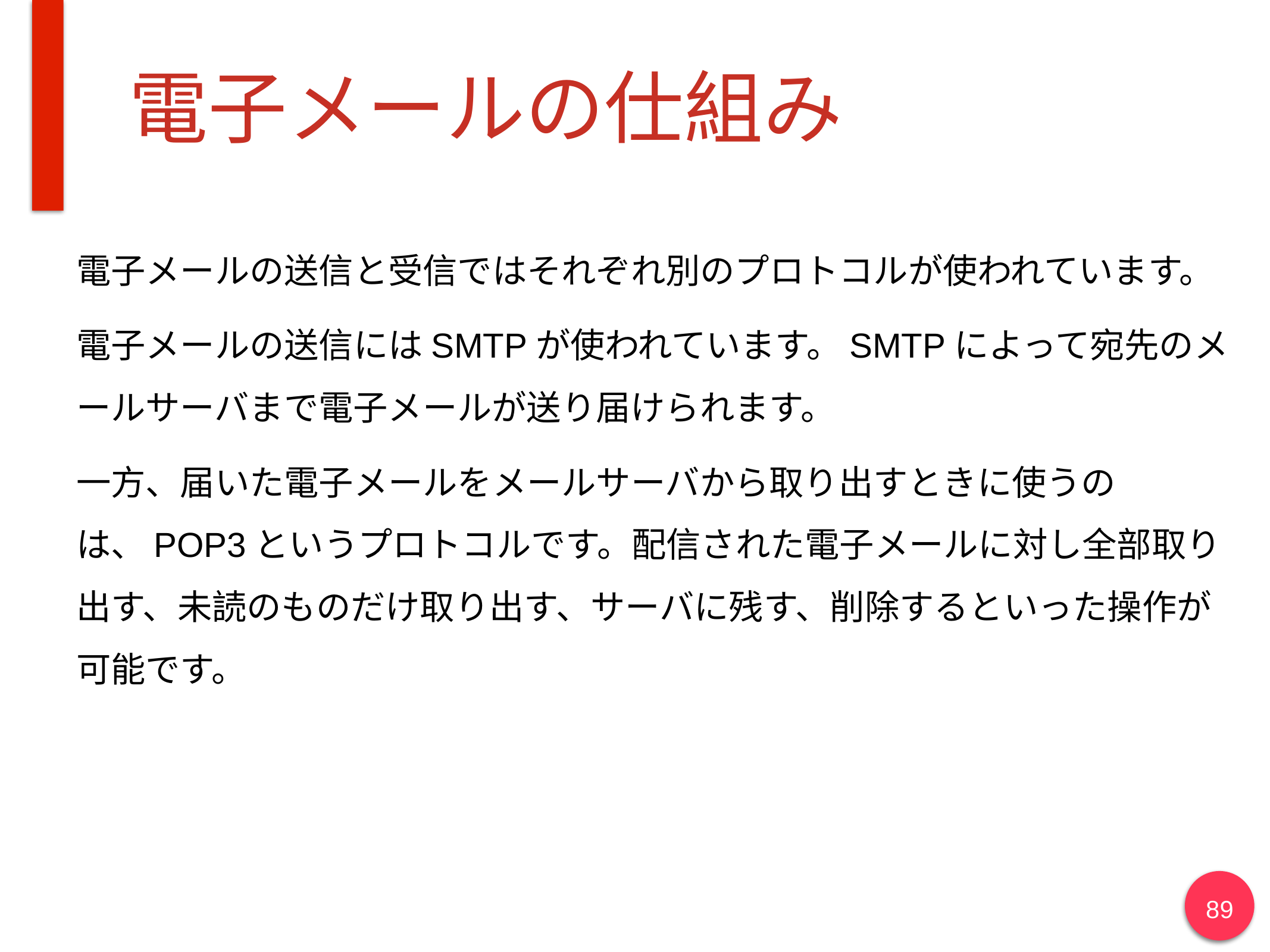

# 電子メールの仕組み
電子メールの送信と受信ではそれぞれ別のプロトコルが使われています。
電子メールの送信にはSMTPが使われています。SMTPによって宛先のメールサーバまで電子メールが送り届けられます。
一方、届いた電子メールをメールサーバから取り出すときに使うのは、POP3というプロトコルです。配信された電子メールに対し全部取り出す、未読のものだけ取り出す、サーバに残す、削除するといった操作が可能です。

89